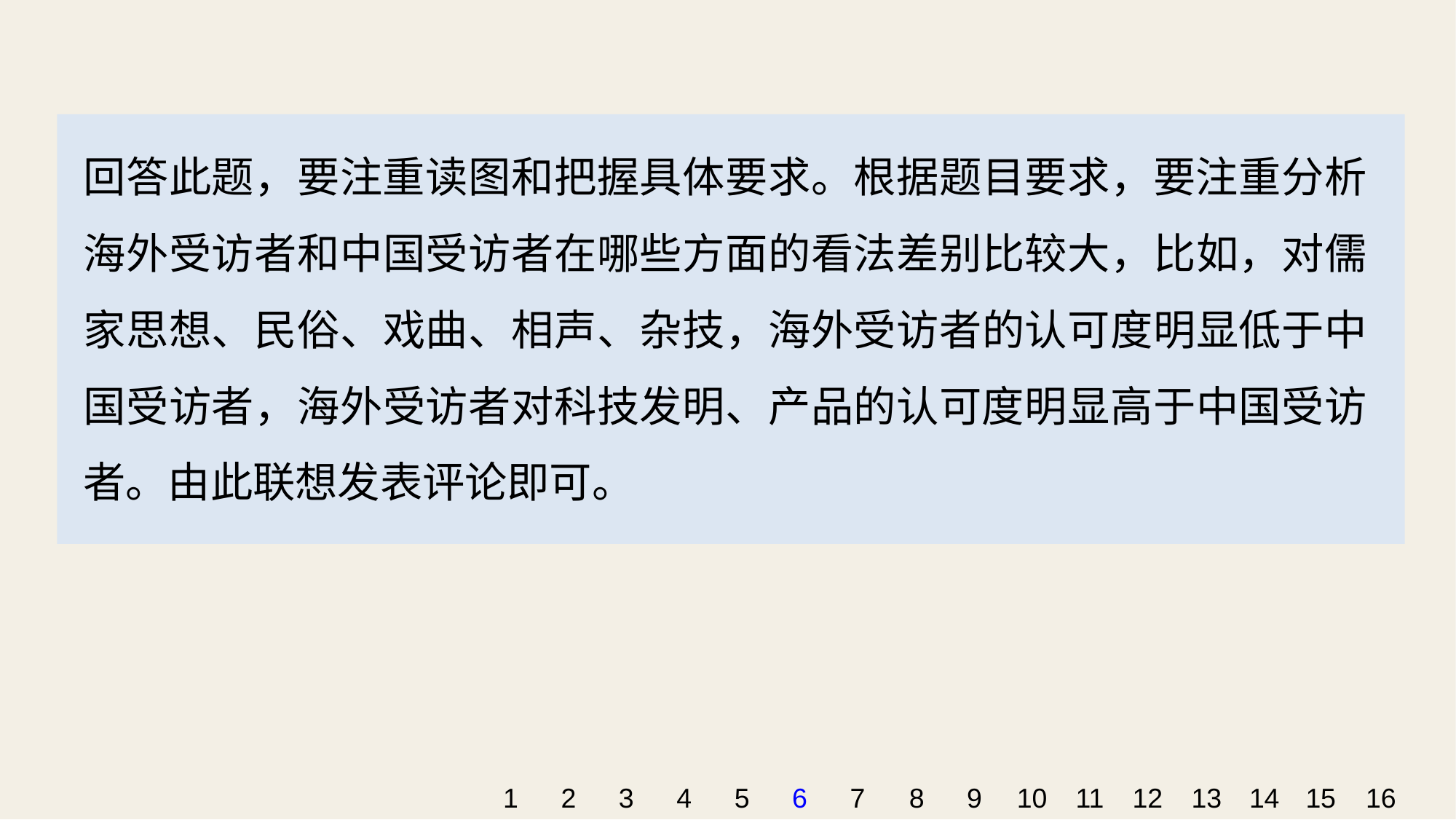

回答此题，要注重读图和把握具体要求。根据题目要求，要注重分析海外受访者和中国受访者在哪些方面的看法差别比较大，比如，对儒家思想、民俗、戏曲、相声、杂技，海外受访者的认可度明显低于中国受访者，海外受访者对科技发明、产品的认可度明显高于中国受访者。由此联想发表评论即可。
1
2
3
4
5
6
7
8
9
10
11
12
13
14
15
16